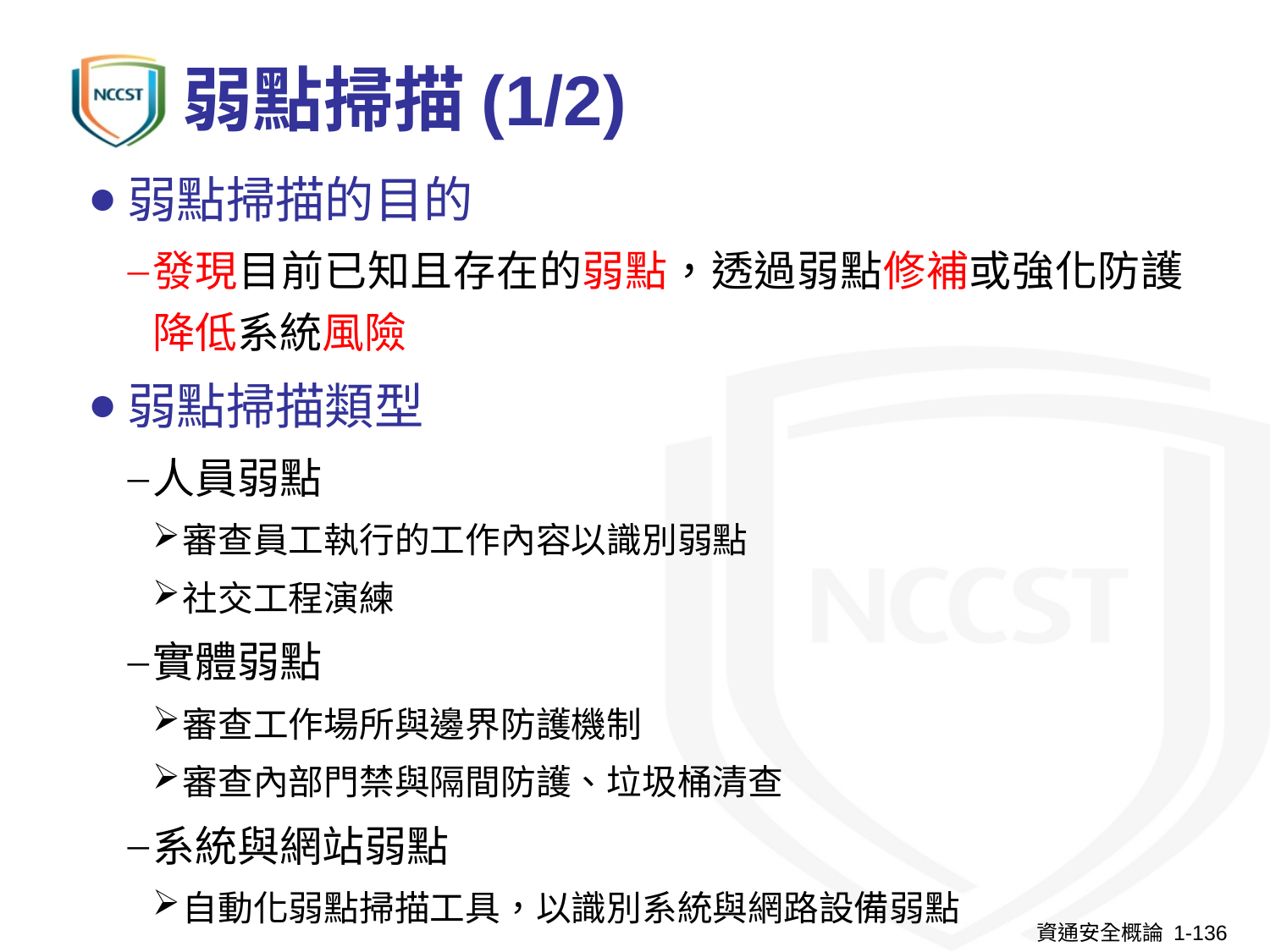

# 弱點掃描(1/2)
弱點掃描的目的
發現目前已知且存在的弱點，透過弱點修補或強化防護降低系統風險
弱點掃描類型
人員弱點
審查員工執行的工作內容以識別弱點
社交工程演練
實體弱點
審查工作場所與邊界防護機制
審查內部門禁與隔間防護、垃圾桶清查
系統與網站弱點
自動化弱點掃描工具，以識別系統與網路設備弱點